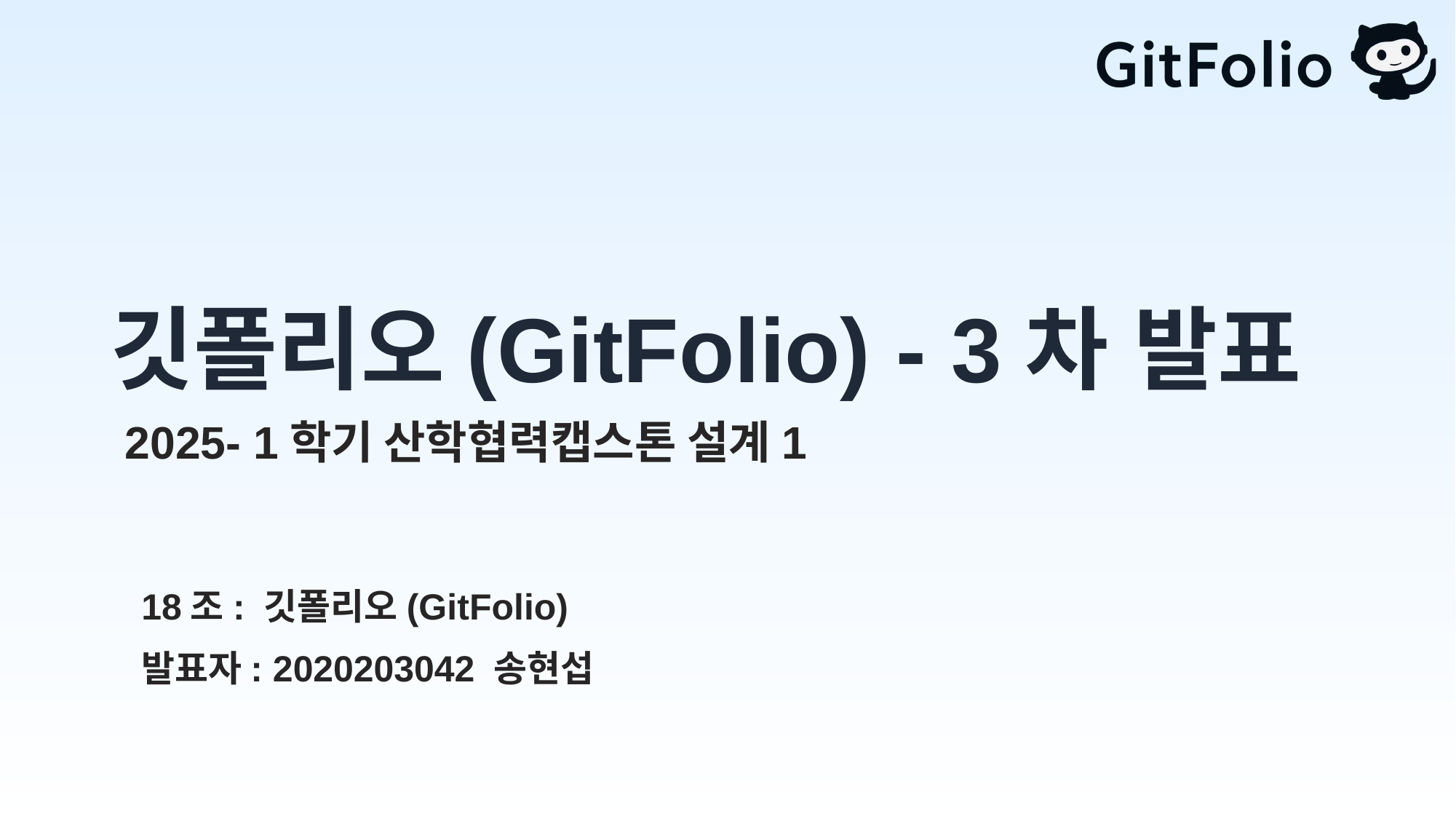

# 깃폴리오(GitFolio) - 3차 발표
2025- 1학기 산학협력캡스톤 설계1
18조: 깃폴리오(GitFolio)
발표자: 2020203042 송현섭